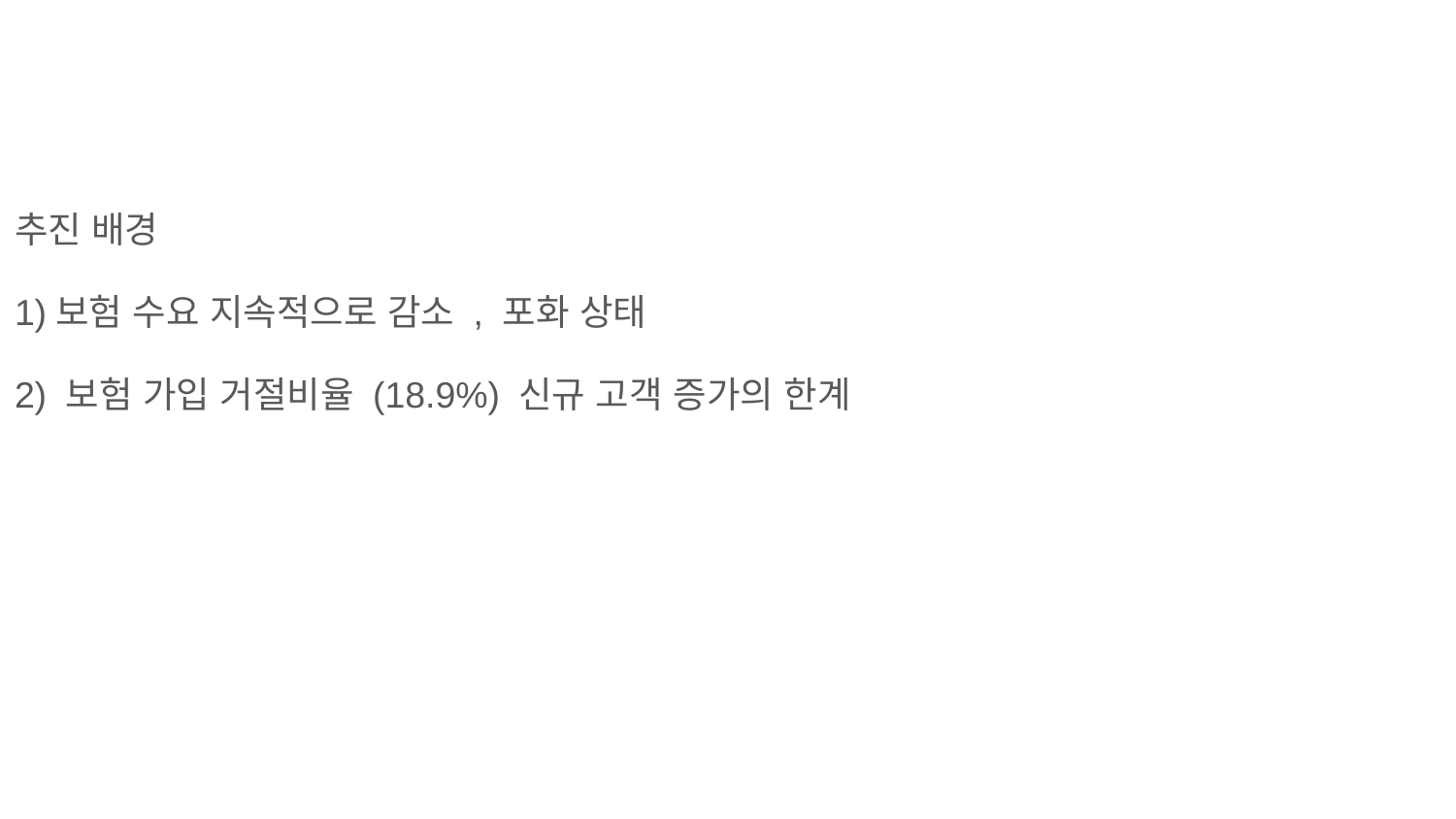

추진 배경
1)보험 수요 지속적으로 감소 , 포화 상태
2) 보험 가입 거절비율 (18.9%) 신규 고객 증가의 한계